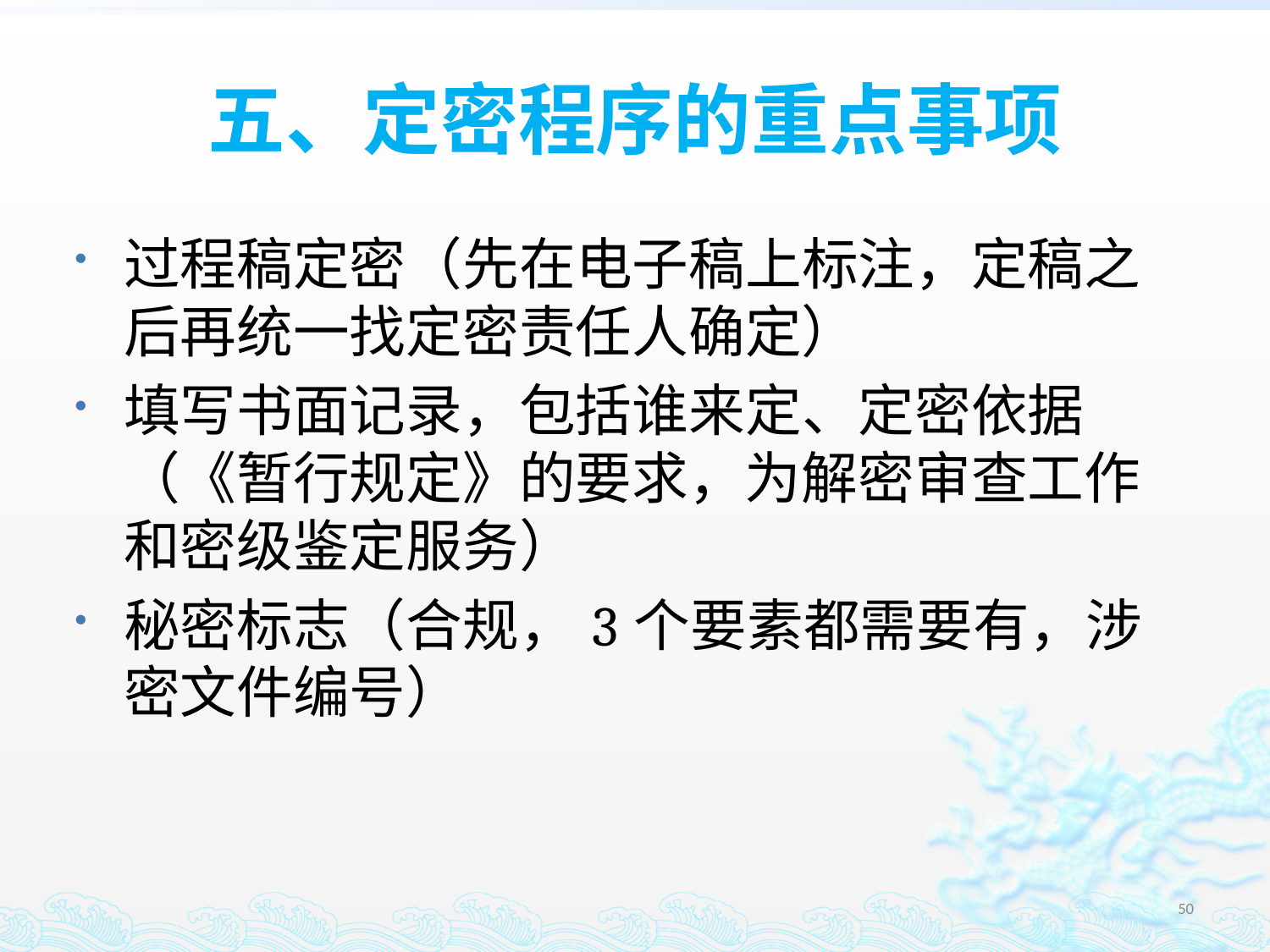

# 五、定密程序的重点事项
过程稿定密（先在电子稿上标注，定稿之后再统一找定密责任人确定）
填写书面记录，包括谁来定、定密依据（《暂行规定》的要求，为解密审查工作和密级鉴定服务）
秘密标志（合规，3个要素都需要有，涉密文件编号）

50